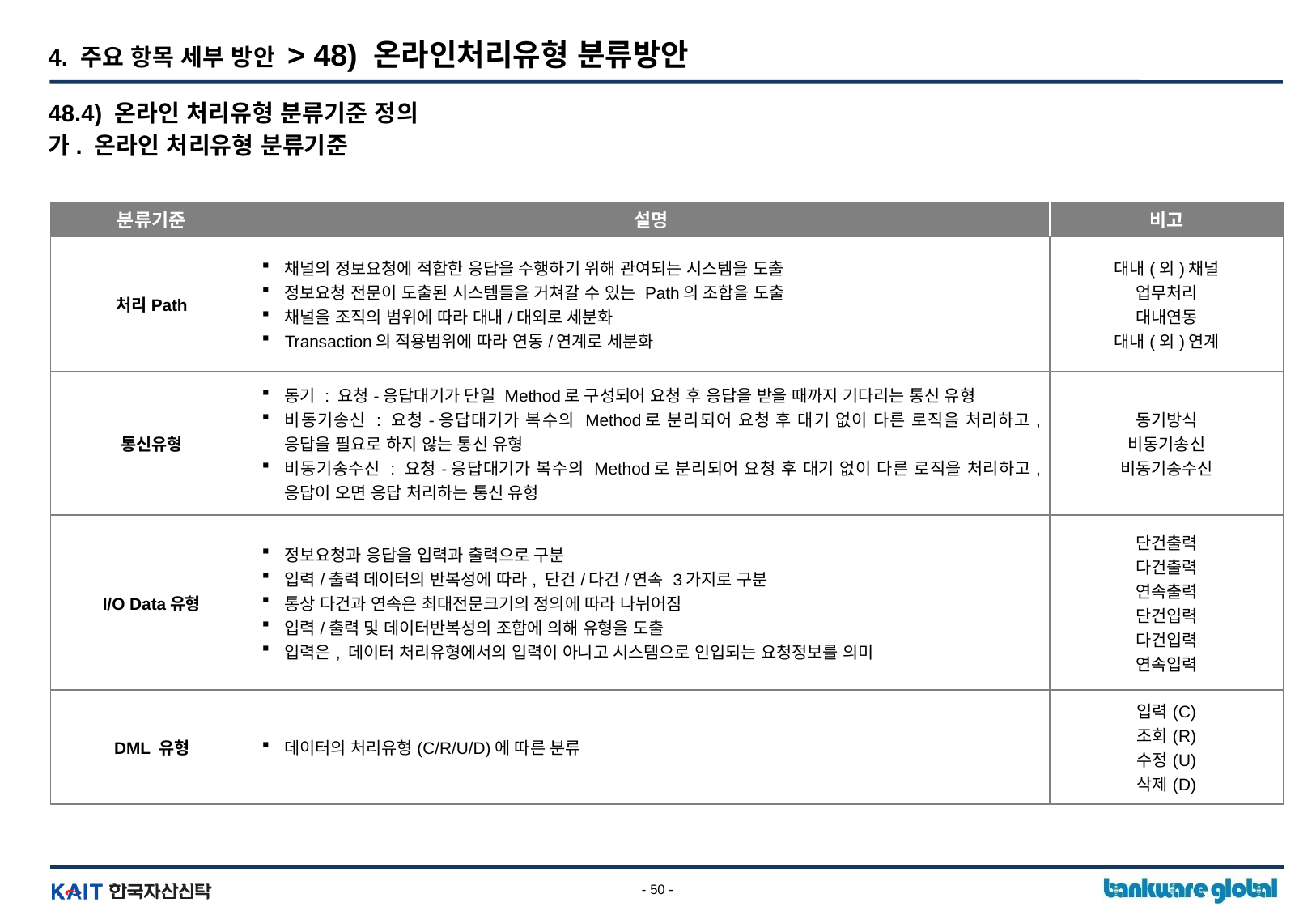

4. 주요 항목 세부 방안 > 48) 온라인처리유형 분류방안
48.4) 온라인 처리유형 분류기준 정의
가. 온라인 처리유형 분류기준
| 분류기준 | 설명 | 비고 |
| --- | --- | --- |
| 처리Path | 채널의 정보요청에 적합한 응답을 수행하기 위해 관여되는 시스템을 도출 정보요청 전문이 도출된 시스템들을 거쳐갈 수 있는 Path의 조합을 도출 채널을 조직의 범위에 따라 대내/대외로 세분화 Transaction의 적용범위에 따라 연동/연계로 세분화 | 대내(외)채널 업무처리 대내연동 대내(외)연계 |
| 통신유형 | 동기 : 요청-응답대기가 단일 Method로 구성되어 요청 후 응답을 받을 때까지 기다리는 통신 유형 비동기송신 : 요청-응답대기가 복수의 Method로 분리되어 요청 후 대기 없이 다른 로직을 처리하고, 응답을 필요로 하지 않는 통신 유형 비동기송수신 : 요청-응답대기가 복수의 Method로 분리되어 요청 후 대기 없이 다른 로직을 처리하고, 응답이 오면 응답 처리하는 통신 유형 | 동기방식 비동기송신 비동기송수신 |
| I/O Data유형 | 정보요청과 응답을 입력과 출력으로 구분 입력/출력 데이터의 반복성에 따라, 단건/다건/연속 3가지로 구분 통상 다건과 연속은 최대전문크기의 정의에 따라 나뉘어짐 입력/출력 및 데이터반복성의 조합에 의해 유형을 도출 입력은, 데이터 처리유형에서의 입력이 아니고 시스템으로 인입되는 요청정보를 의미 | 단건출력 다건출력 연속출력 단건입력 다건입력 연속입력 |
| DML 유형 | 데이터의 처리유형(C/R/U/D)에 따른 분류 | 입력(C) 조회(R) 수정(U) 삭제(D) |